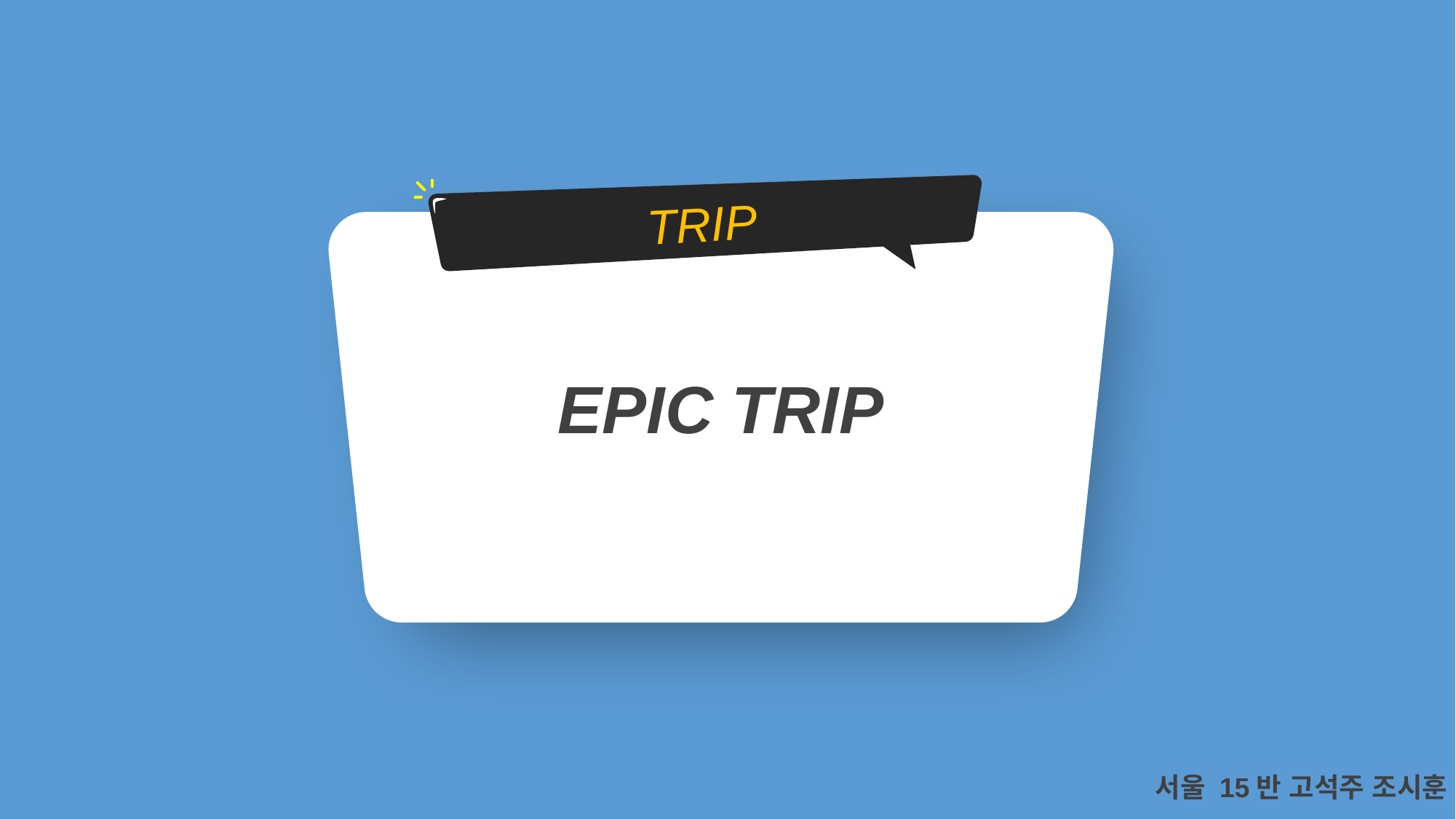

TRIP

EPIC TRIP
서울 15반 고석주 조시훈